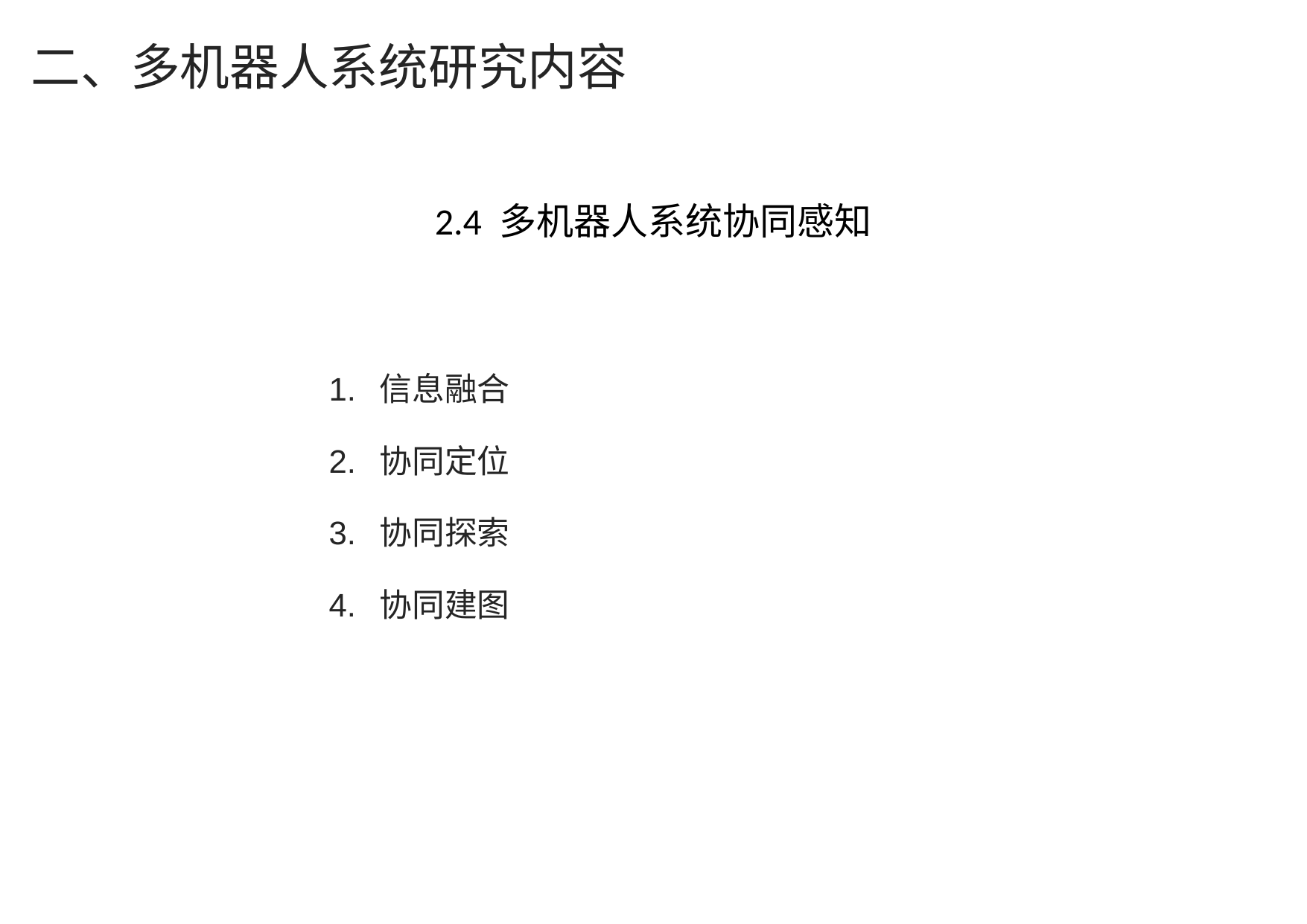

二、多机器人系统研究内容
2.4 多机器人系统协同感知
1.	信息融合
2.	协同定位
3.	协同探索
4.	协同建图